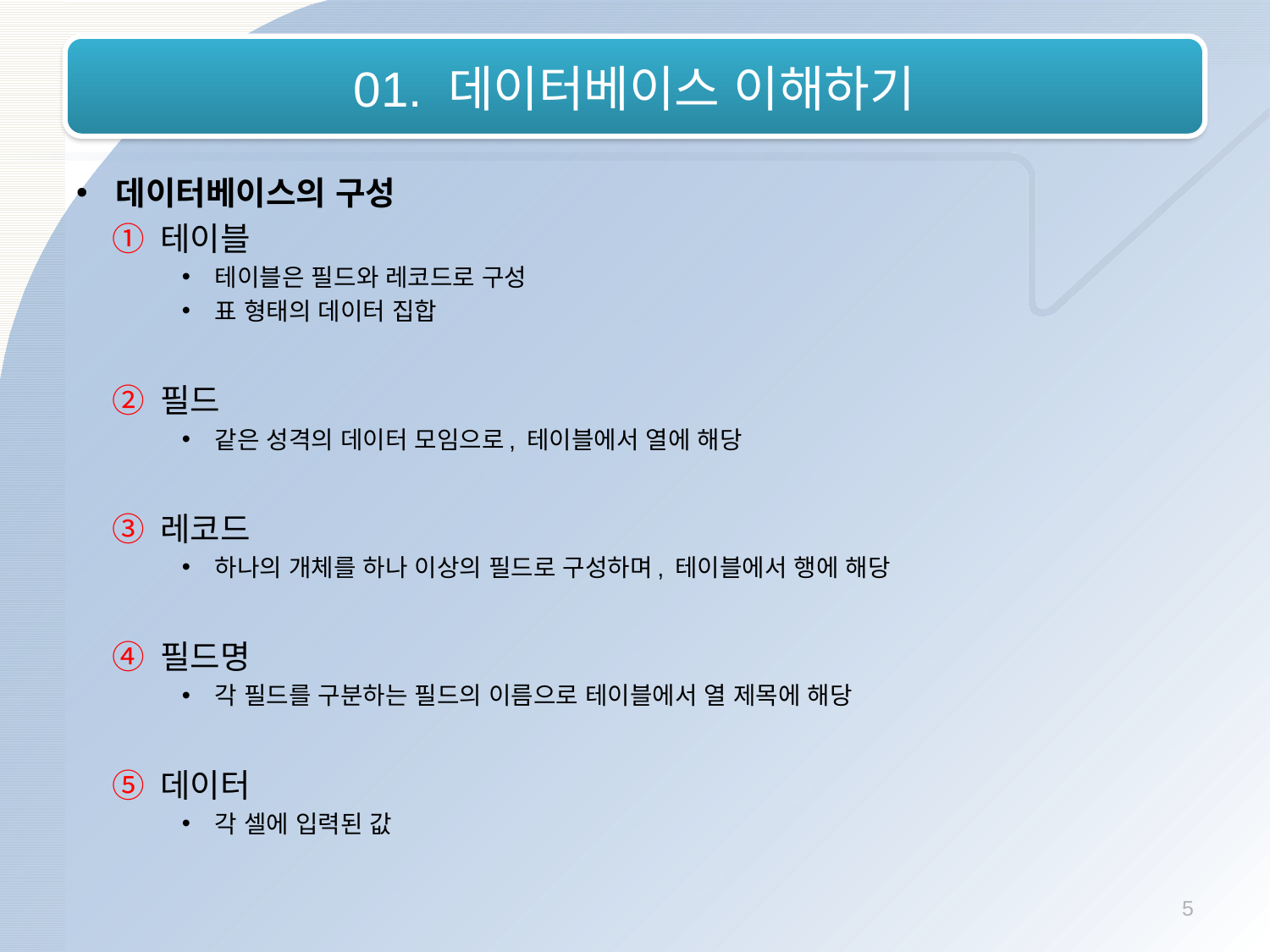

# 01. 데이터베이스 이해하기
데이터베이스의 구성
    ① 테이블
테이블은 필드와 레코드로 구성
표 형태의 데이터 집합

    ② 필드
같은 성격의 데이터 모임으로, 테이블에서 열에 해당

    ③ 레코드
하나의 개체를 하나 이상의 필드로 구성하며, 테이블에서 행에 해당

    ④ 필드명
각 필드를 구분하는 필드의 이름으로 테이블에서 열 제목에 해당

    ⑤ 데이터
각 셀에 입력된 값
5